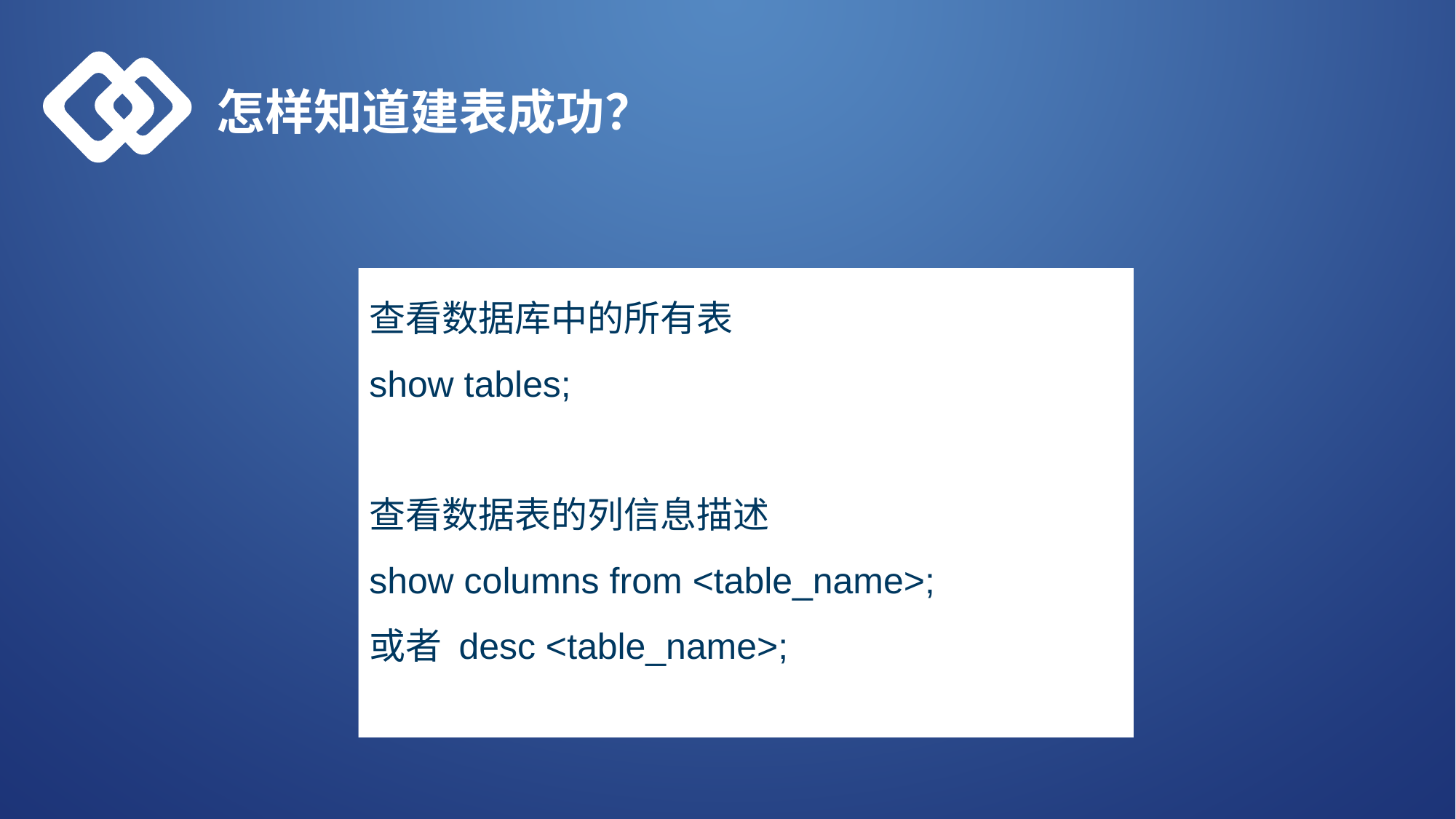

怎样知道建表成功？

查看数据库中的所有表
show tables;

查看数据表的列信息描述
show columns from <table_name>;
或者 desc <table_name>;